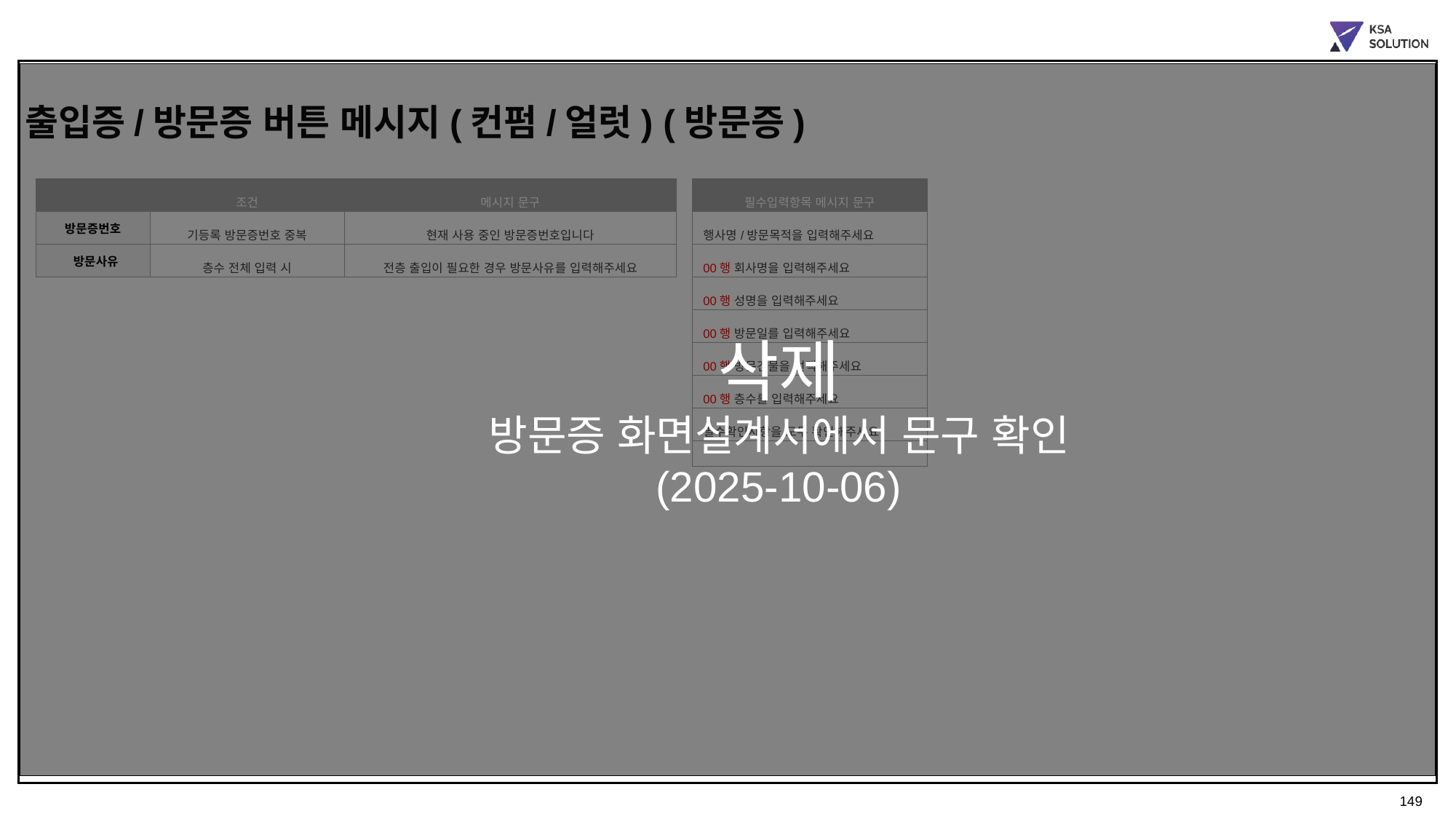

삭제
방문증 화면설계서에서 문구 확인
(2025-10-06)
출입증/방문증 버튼 메시지(컨펌/얼럿) (방문증)
| 항목명 | 조건 | 메시지 문구 |
| --- | --- | --- |
| 방문증번호 | 기등록 방문증번호 중복 | 현재 사용 중인 방문증번호입니다 |
| 방문사유 | 층수 전체 입력 시 | 전층 출입이 필요한 경우 방문사유를 입력해주세요 |
| 필수입력항목 메시지 문구 |
| --- |
| 행사명/방문목적을 입력해주세요 |
| 00행 회사명을 입력해주세요 |
| 00행 성명을 입력해주세요 |
| 00행 방문일를 입력해주세요 |
| 00행 방문건물을 선택해주세요 |
| 00행 층수를 입력해주세요 |
| 필수확인사항을 모두 확인해주세요 |
|  |